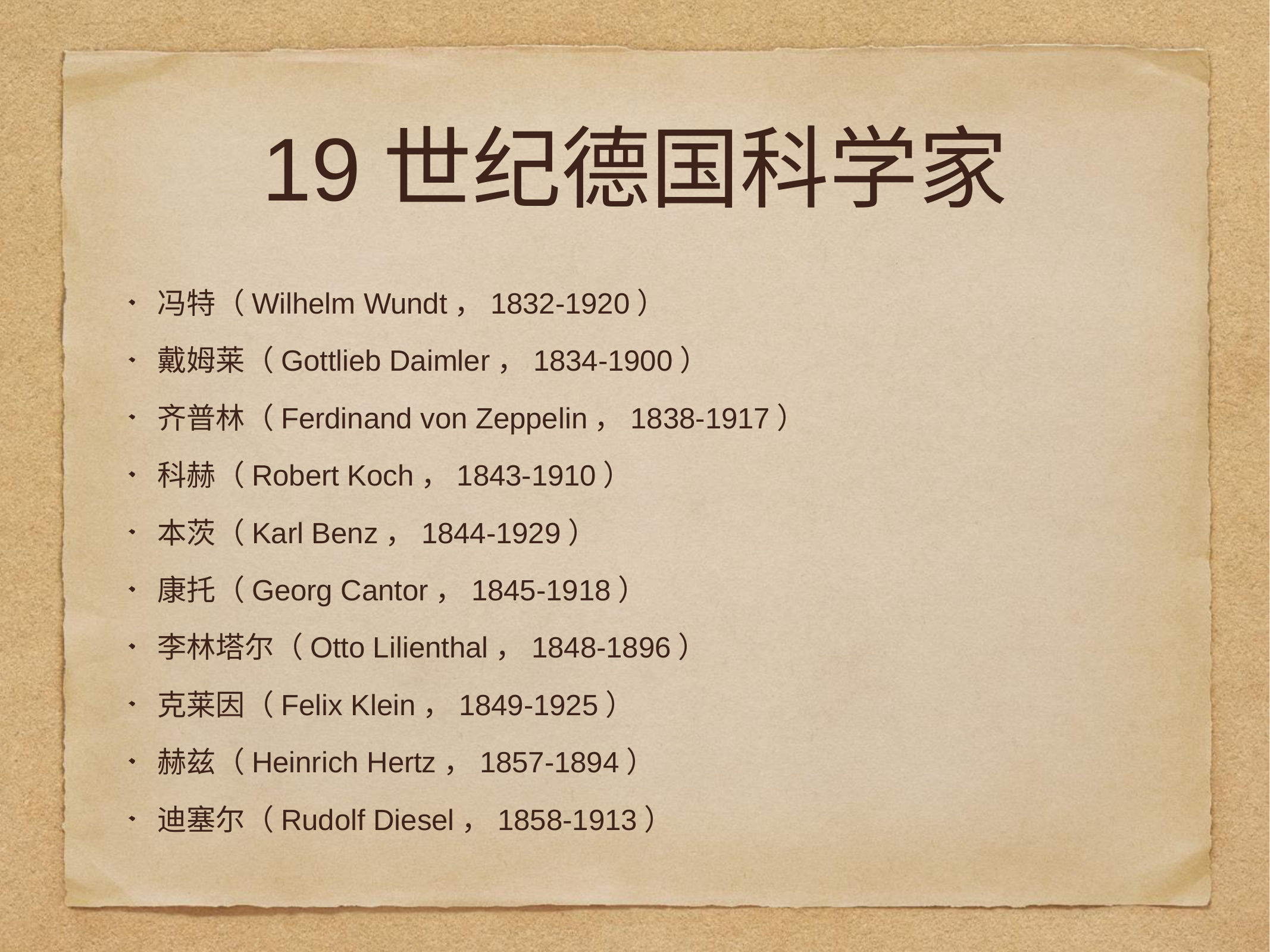

# 19世纪德国科学家
冯特（Wilhelm Wundt，1832-1920）
戴姆莱（Gottlieb Daimler，1834-1900）
齐普林（Ferdinand von Zeppelin，1838-1917）
科赫（Robert Koch，1843-1910）
本茨（Karl Benz，1844-1929）
康托（Georg Cantor，1845-1918）
李林塔尔（Otto Lilienthal，1848-1896）
克莱因（Felix Klein，1849-1925）
赫兹（Heinrich Hertz，1857-1894）
迪塞尔（Rudolf Diesel，1858-1913）